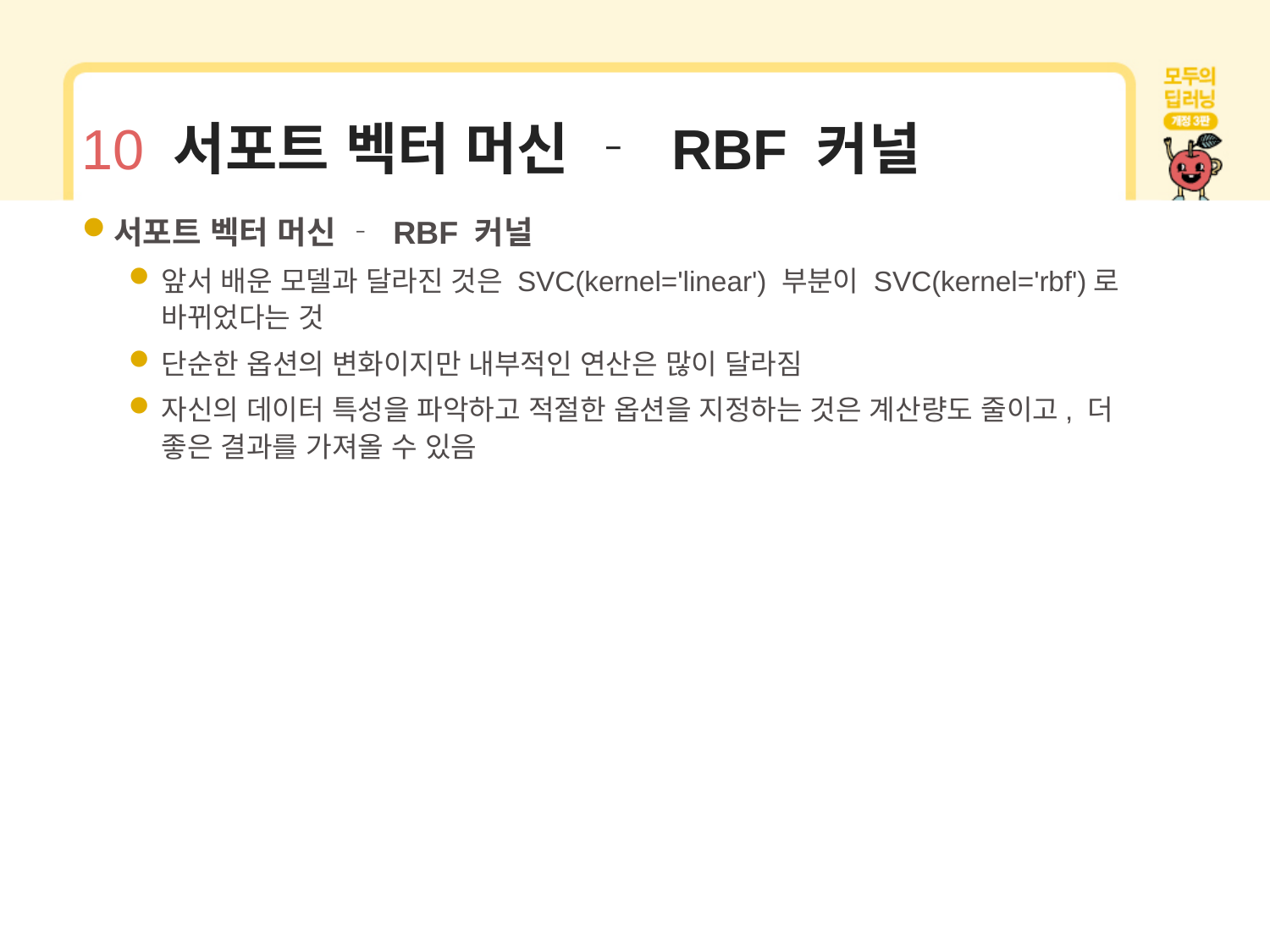

# 10 서포트 벡터 머신 ‐ RBF 커널
서포트 벡터 머신 ‐ RBF 커널
앞서 배운 모델과 달라진 것은 SVC(kernel='linear') 부분이 SVC(kernel='rbf')로 바뀌었다는 것
단순한 옵션의 변화이지만 내부적인 연산은 많이 달라짐
자신의 데이터 특성을 파악하고 적절한 옵션을 지정하는 것은 계산량도 줄이고, 더 좋은 결과를 가져올 수 있음